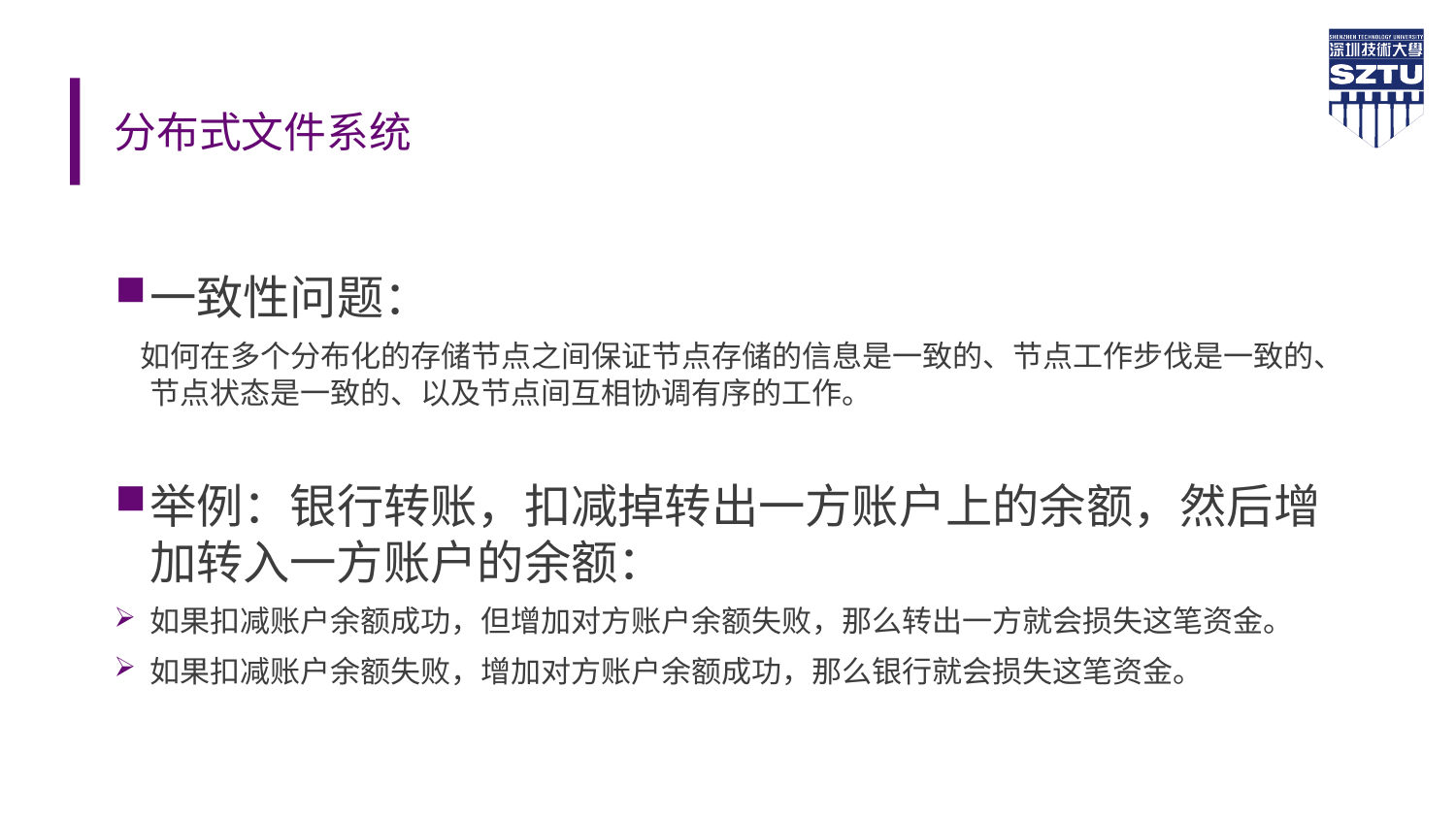

# 分布式文件系统
一致性问题：
   如何在多个分布化的存储节点之间保证节点存储的信息是一致的、节点工作步伐是一致的、节点状态是一致的、以及节点间互相协调有序的工作。

举例：银行转账，扣减掉转出一方账户上的余额，然后增加转入一方账户的余额：
如果扣减账户余额成功，但增加对方账户余额失败，那么转出一方就会损失这笔资金。
如果扣减账户余额失败，增加对方账户余额成功，那么银行就会损失这笔资金。